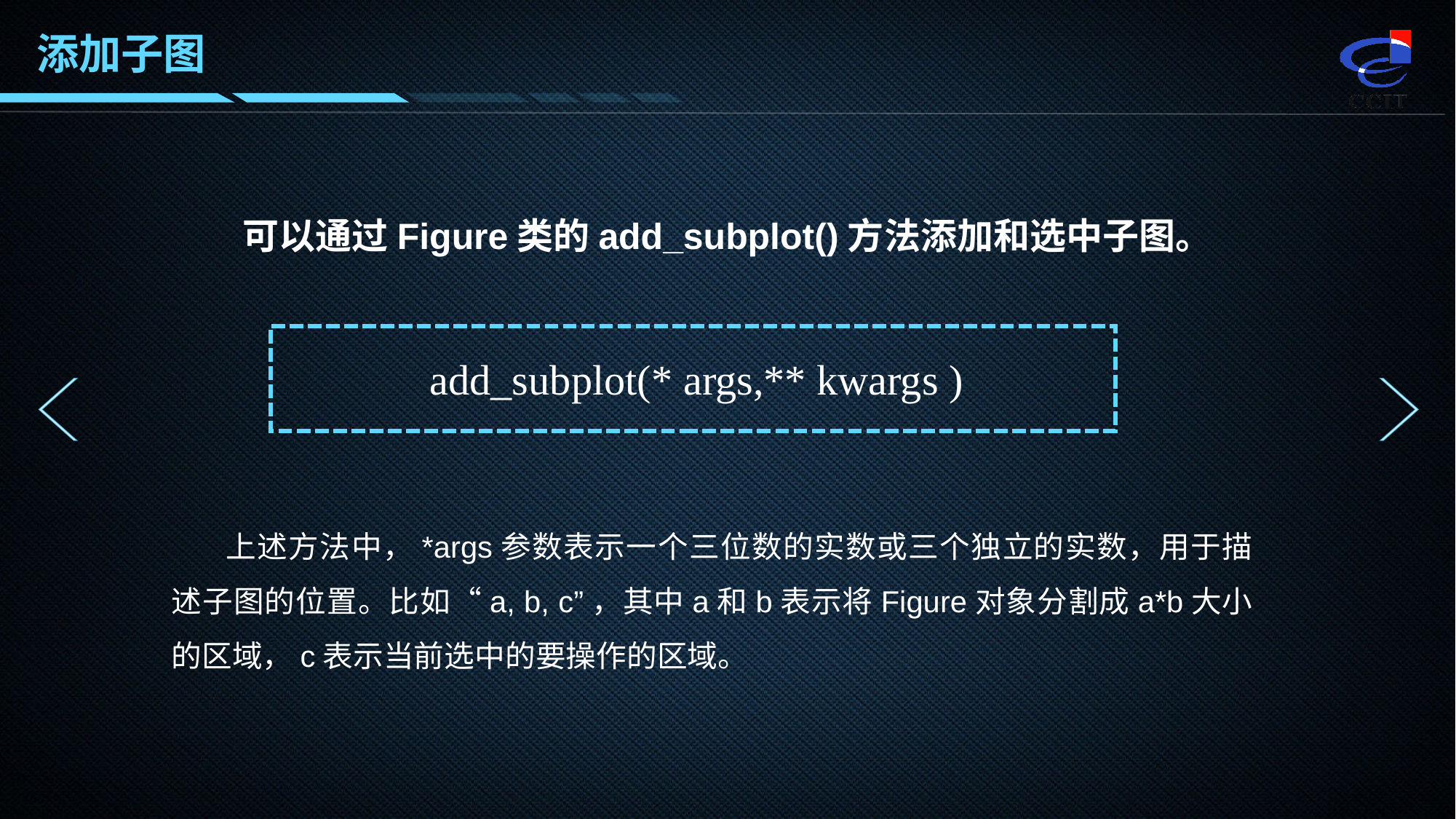

添加子图
可以通过Figure类的add_subplot()方法添加和选中子图。

add_subplot(* args,** kwargs )
上述方法中，*args参数表示一个三位数的实数或三个独立的实数，用于描述子图的位置。比如“a, b, c”，其中a和b表示将Figure对象分割成a*b大小的区域，c表示当前选中的要操作的区域。